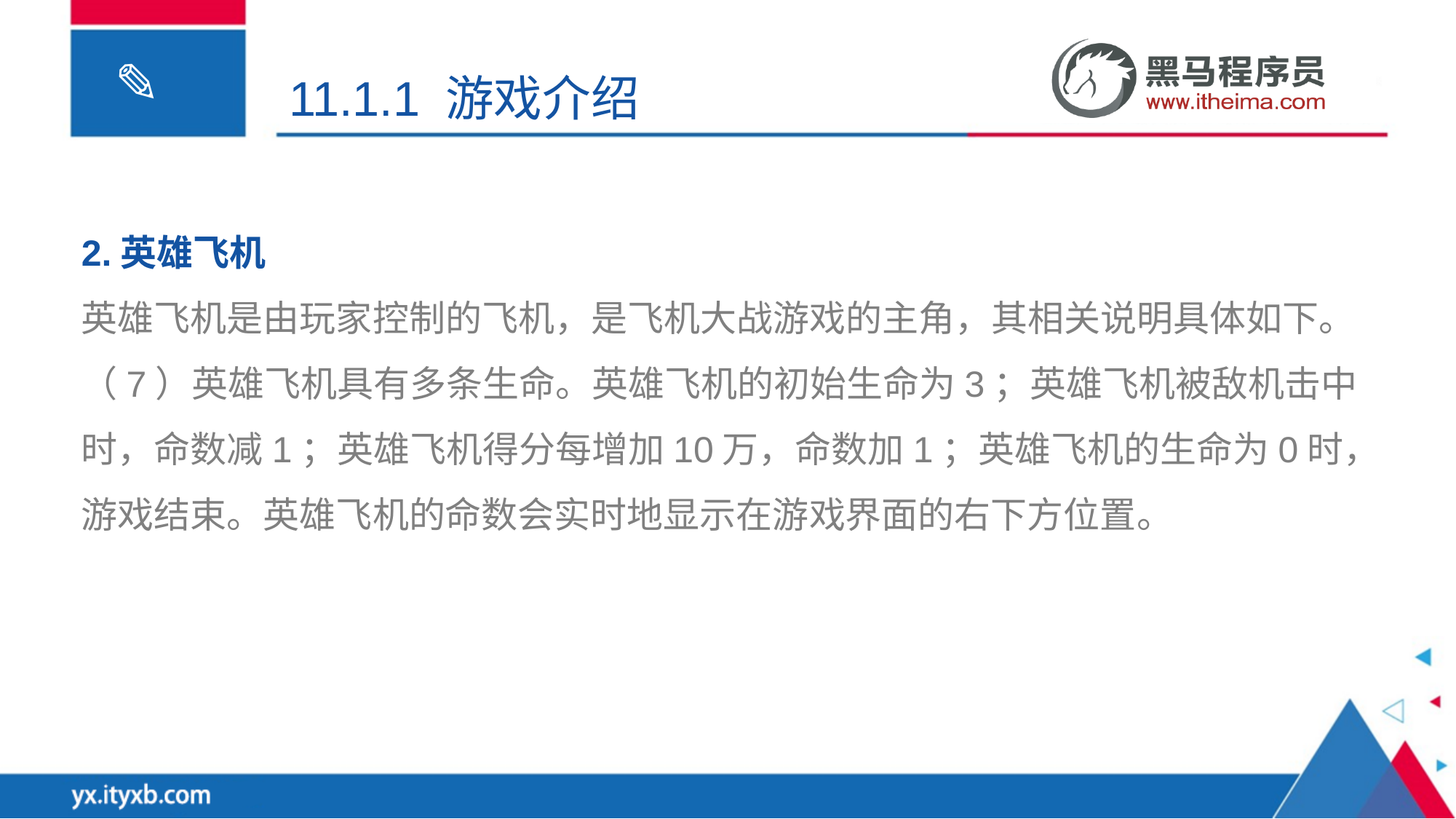

11.1.1 游戏介绍
2.英雄飞机
英雄飞机是由玩家控制的飞机，是飞机大战游戏的主角，其相关说明具体如下。
（7）英雄飞机具有多条生命。英雄飞机的初始生命为3；英雄飞机被敌机击中时，命数减1；英雄飞机得分每增加10万，命数加1；英雄飞机的生命为0时，游戏结束。英雄飞机的命数会实时地显示在游戏界面的右下方位置。